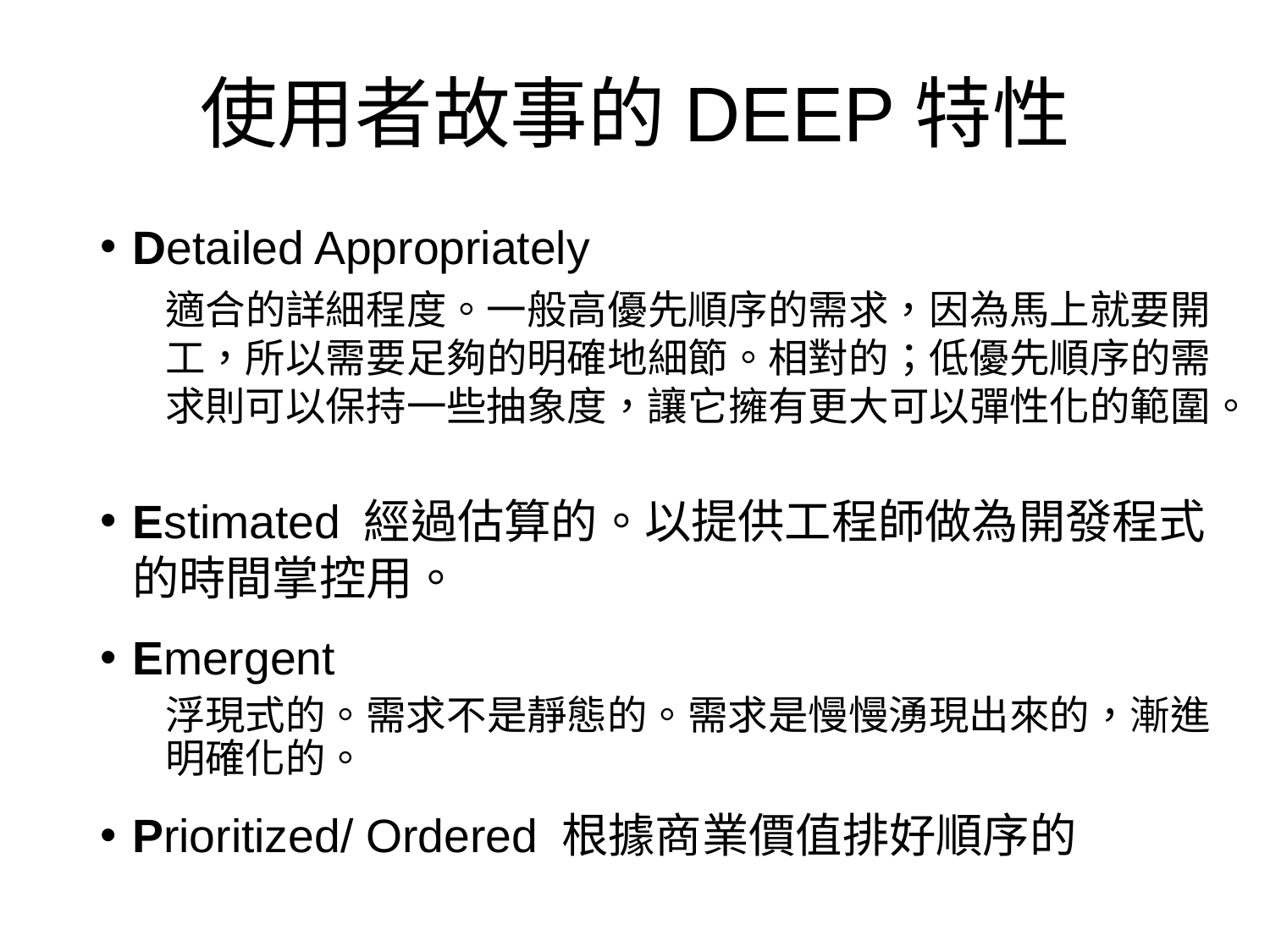

# 使用者故事的DEEP特性
Detailed Appropriately
適合的詳細程度。一般高優先順序的需求，因為馬上就要開工，所以需要足夠的明確地細節。相對的；低優先順序的需求則可以保持一些抽象度，讓它擁有更大可以彈性化的範圍。

Estimated 經過估算的。以提供工程師做為開發程式的時間掌控用。
Emergent
浮現式的。需求不是靜態的。需求是慢慢湧現出來的，漸進明確化的。
Prioritized/ Ordered 根據商業價值排好順序的